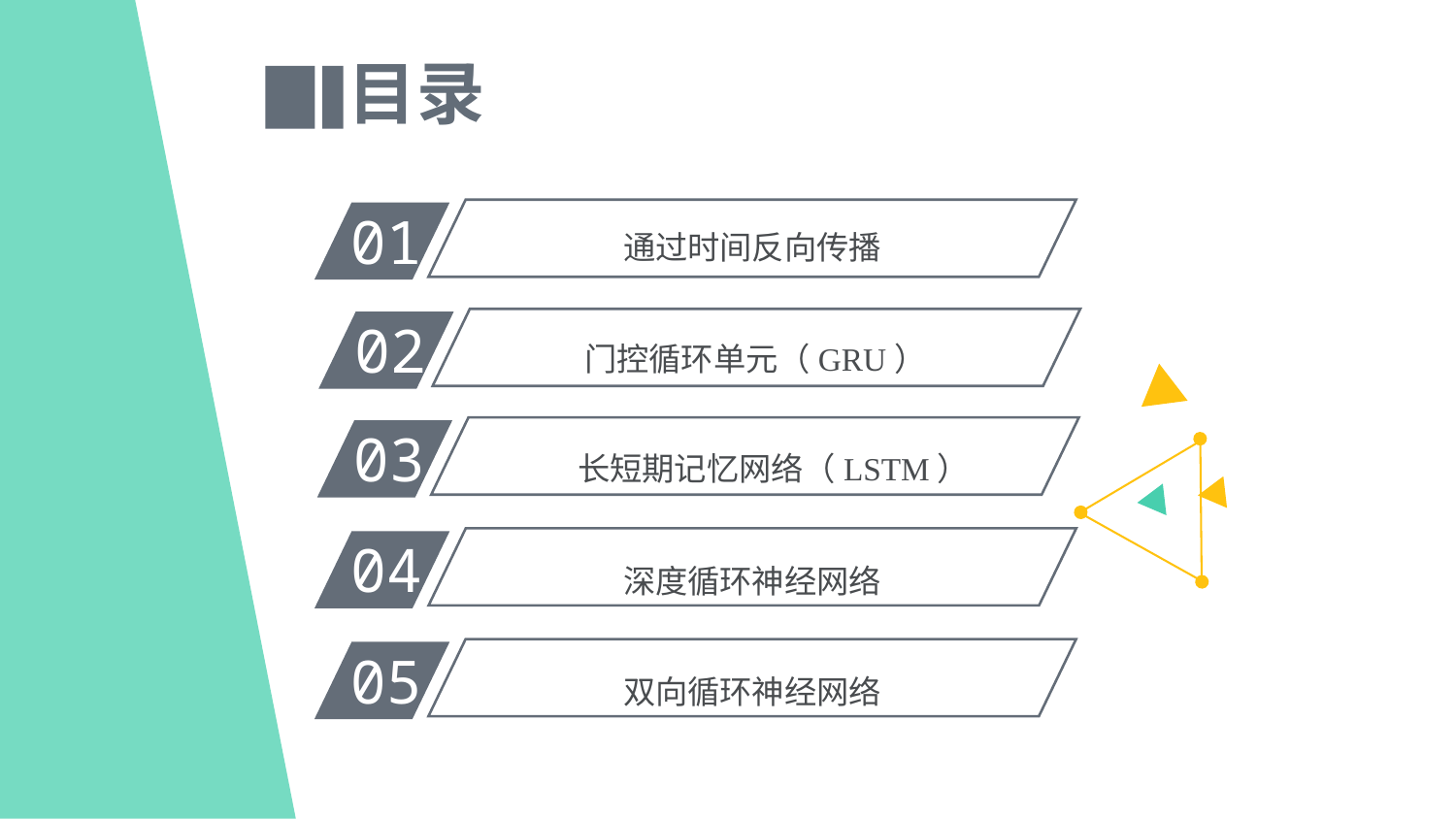

目录

01

通过时间反向传播

02

门控循环单元（GRU）

03

长短期记忆网络（LSTM）
04

深度循环神经网络
05

双向循环神经网络